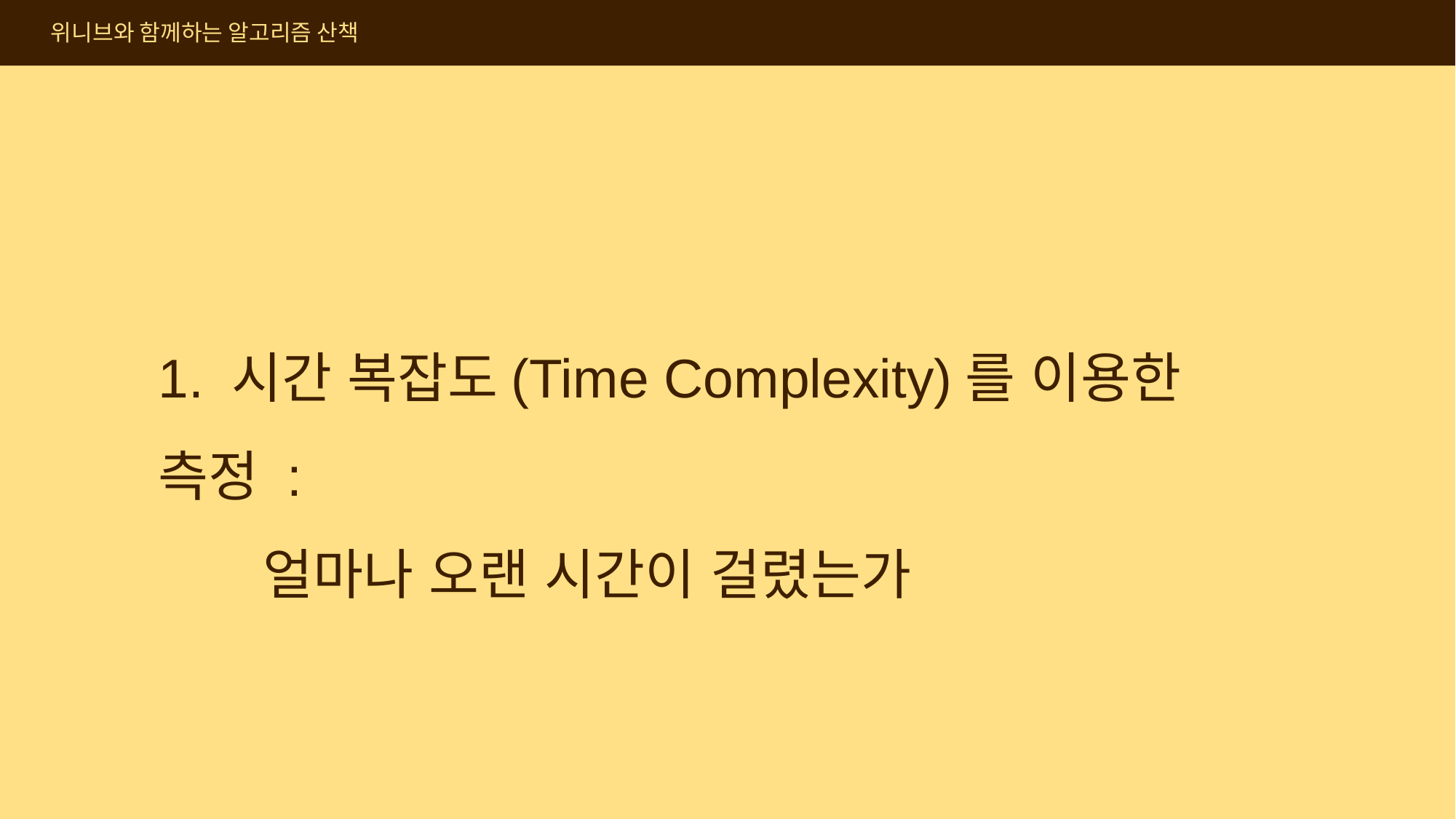

위니브와 함께하는 알고리즘 산책
1. 시간 복잡도(Time Complexity)를 이용한 측정 :
      얼마나 오랜 시간이 걸렸는가